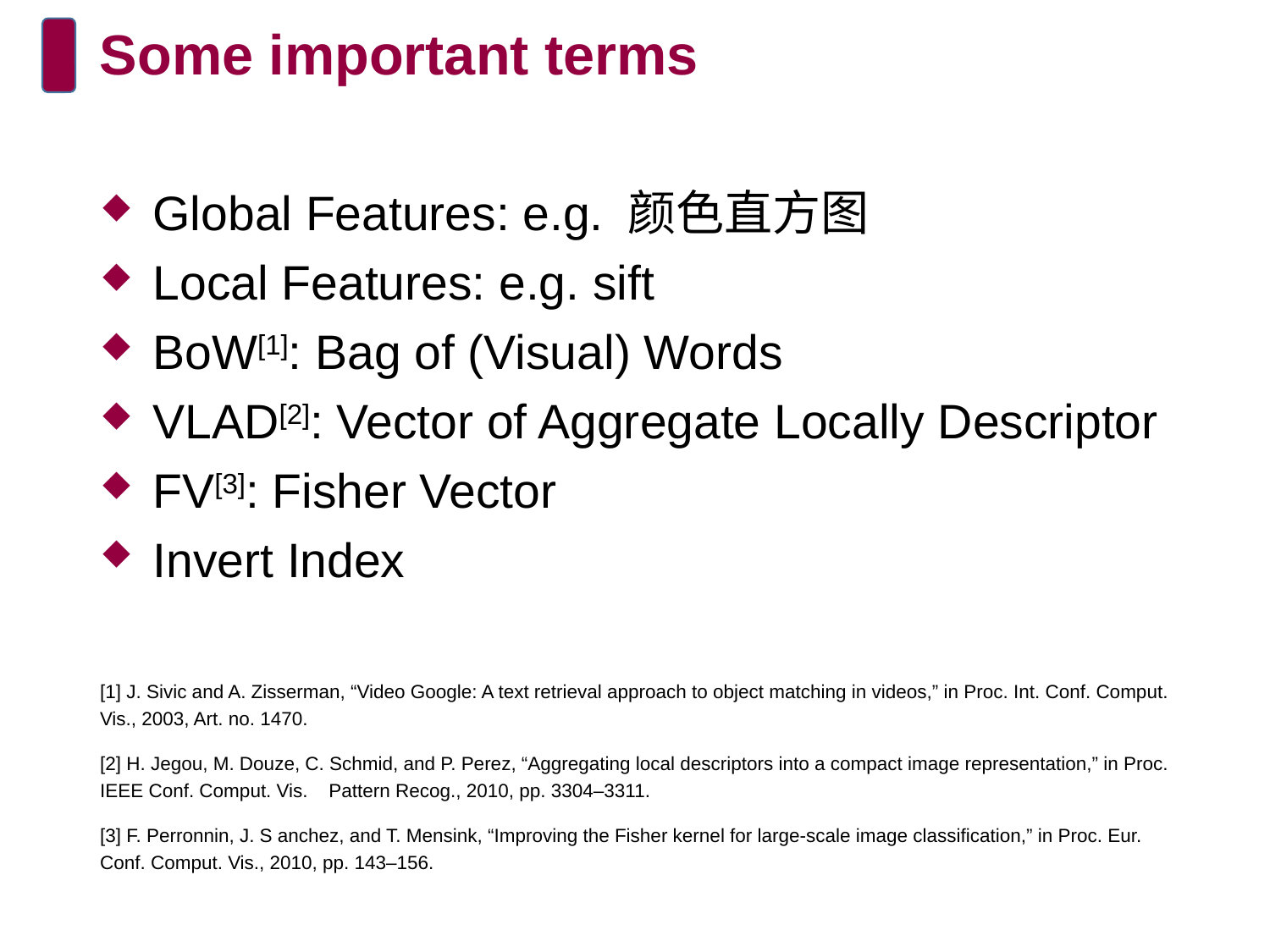

# Some important terms
Global Features: e.g. 颜色直方图
Local Features: e.g. sift
BoW[1]: Bag of (Visual) Words
VLAD[2]: Vector of Aggregate Locally Descriptor
FV[3]: Fisher Vector
Invert Index

[1] J. Sivic and A. Zisserman, “Video Google: A text retrieval approach to object matching in videos,” in Proc. Int. Conf. Comput. Vis., 2003, Art. no. 1470.
[2] H. Jegou, M. Douze, C. Schmid, and P. Perez, “Aggregating local descriptors into a compact image representation,” in Proc. IEEE Conf. Comput. Vis.    Pattern Recog., 2010, pp. 3304–3311.
[3] F. Perronnin, J. S anchez, and T. Mensink, “Improving the Fisher kernel for large-scale image classification,” in Proc. Eur. Conf. Comput. Vis., 2010, pp. 143–156.